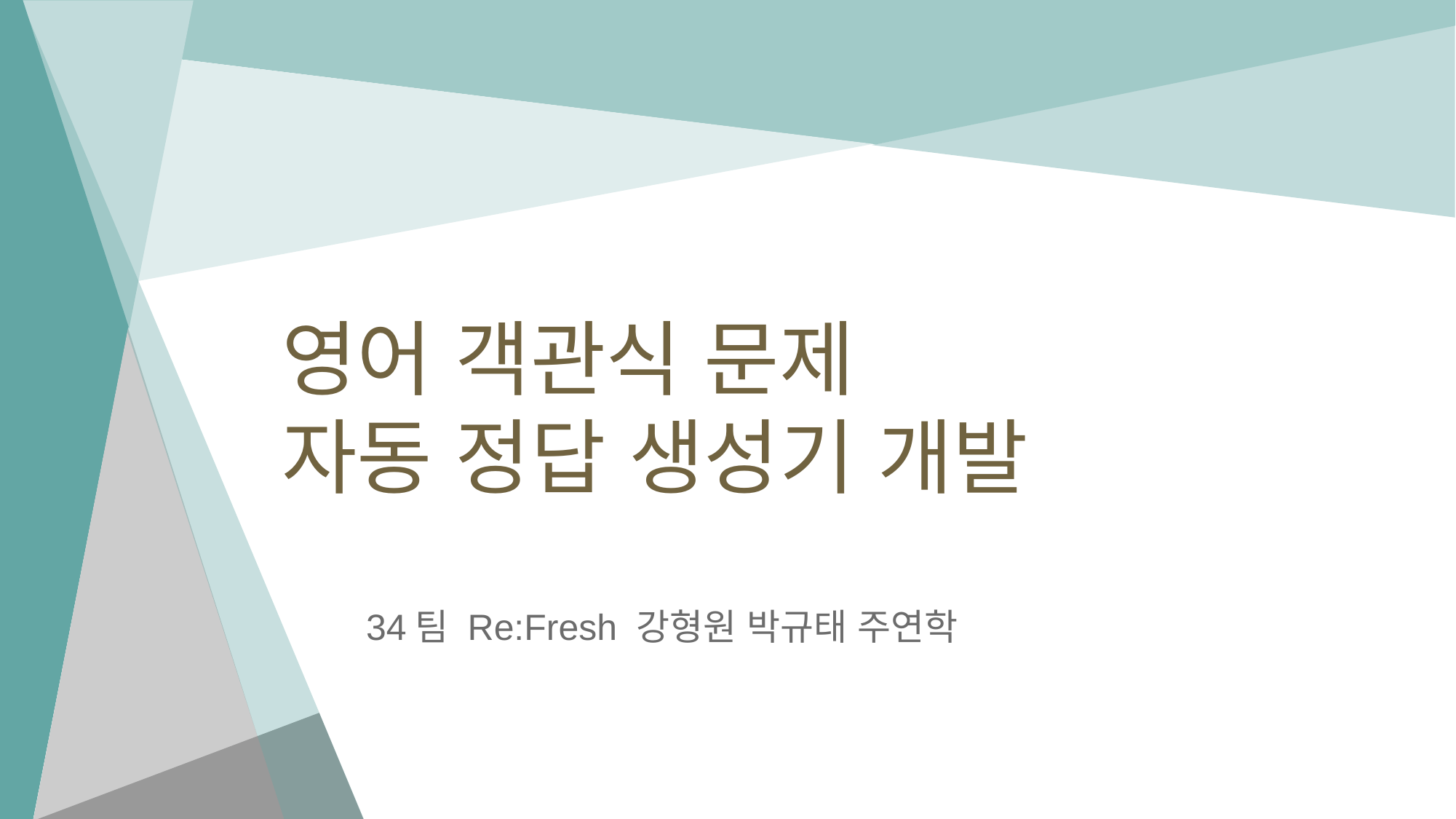

# 영어 객관식 문제 자동 정답 생성기 개발
34팀 Re:Fresh 강형원 박규태 주연학